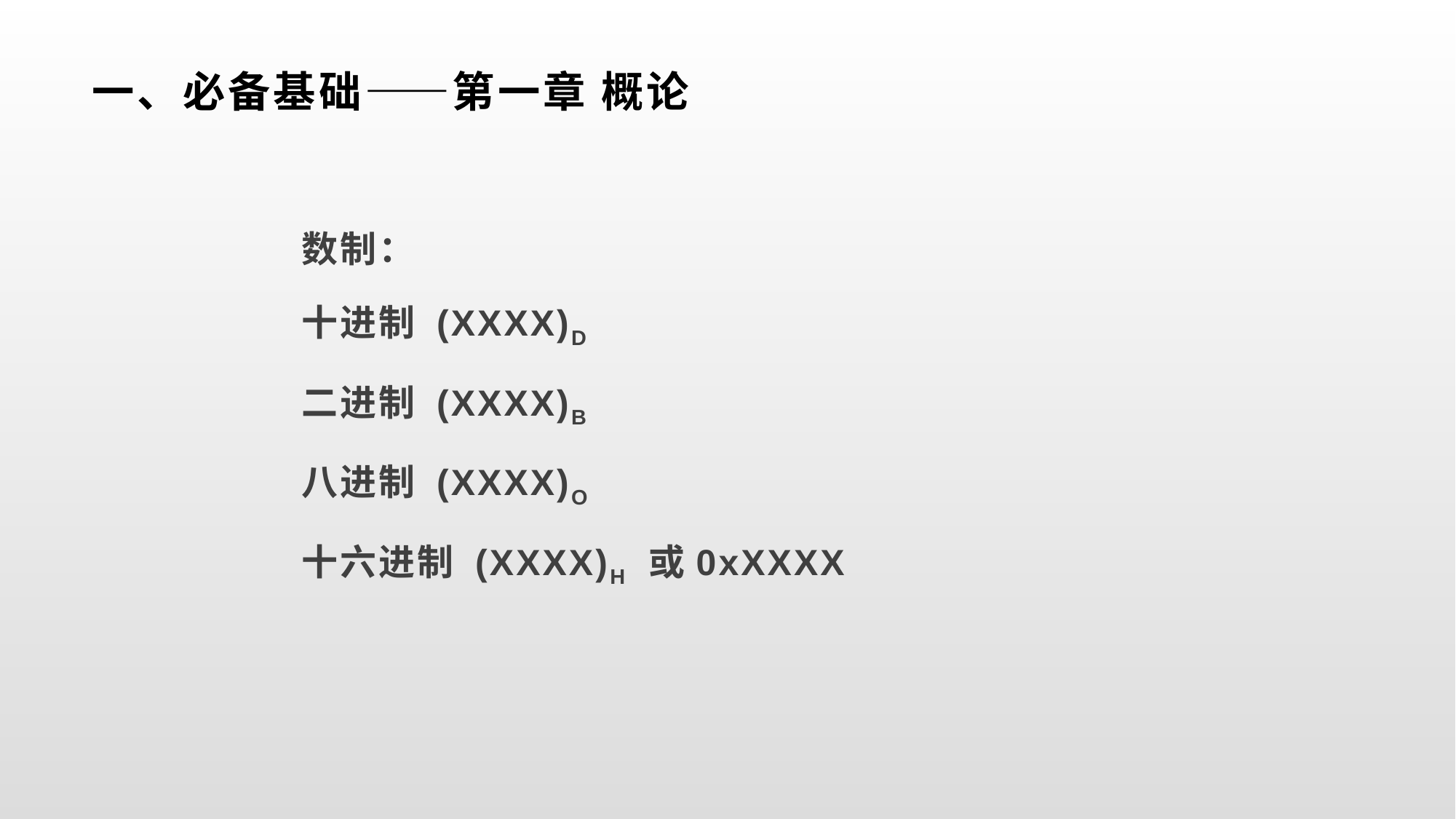

# 一、必备基础——第一章 概论
数制：
十进制 (XXXX)D
二进制 (XXXX)B
八进制 (XXXX)O
十六进制 (XXXX)H 或0xXXXX